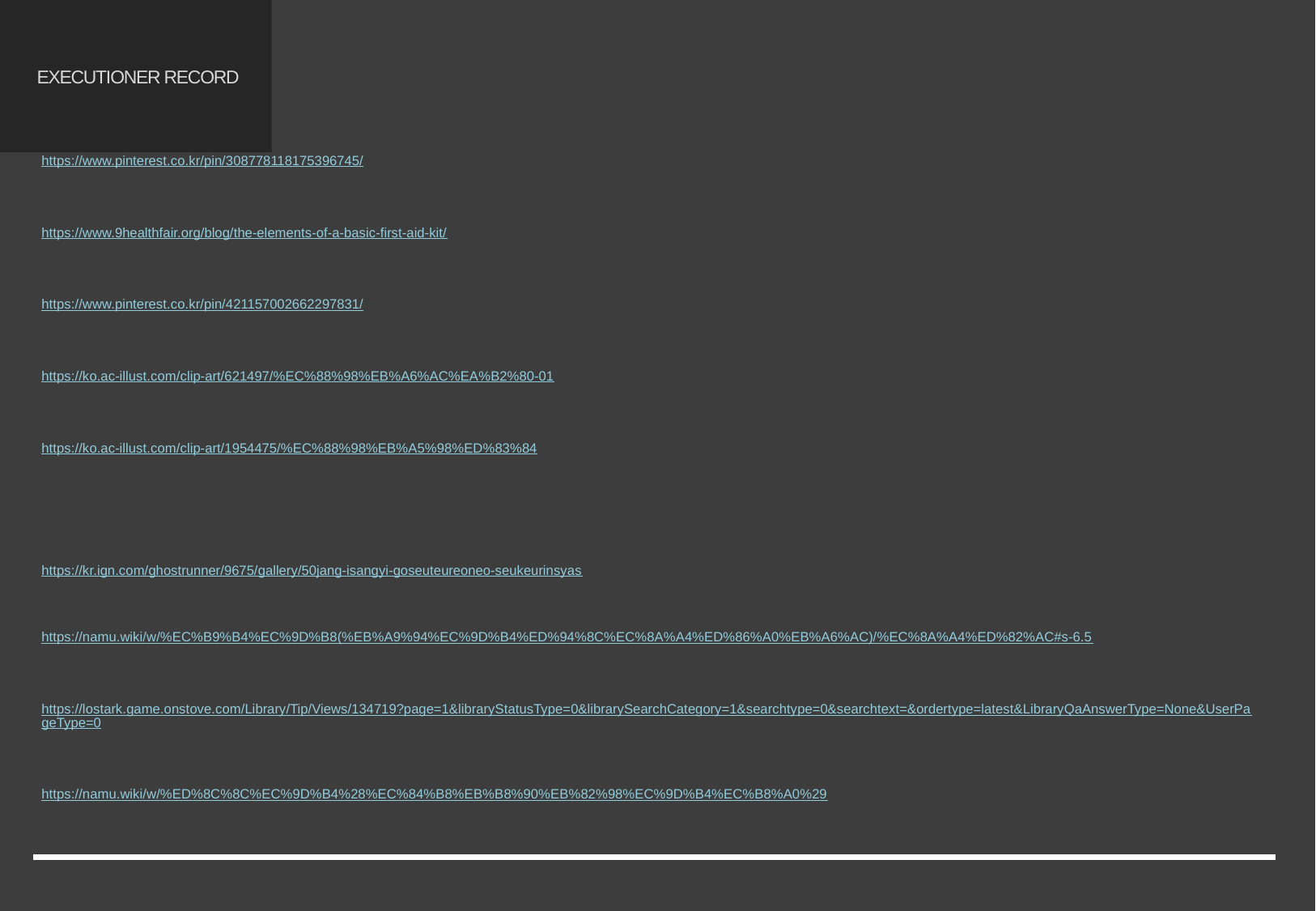

참고 문헌
# EXECUTIONER RECORD
페이지 22 : 그림 11_2스테이지 한정 구조물 나무 예시_pinterest
https://www.pinterest.co.kr/pin/308778118175396745/

페이지 23 : 그림 12_스테이지 인-게임 내 구급상자 이미지 예시_9health
https://www.9healthfair.org/blog/the-elements-of-a-basic-first-aid-kit/

페이지 24 :  그림 13_스테이지 인-게임 내 나무상자 이미지 예시_pintrest
https://www.pinterest.co.kr/pin/421157002662297831/

페이지 25 : 그림 14_나무상자 구성 품목 중 표창 예시_illustAC
https://ko.ac-illust.com/clip-art/621497/%EC%88%98%EB%A6%AC%EA%B2%80-01

페이지 25 : 그림 15_나무상자 구성 품목 중 수류탄 예시_illustAC
https://ko.ac-illust.com/clip-art/1954475/%EC%88%98%EB%A5%98%ED%83%84

페이지 28, 29 : 그림 16_단검 공격 모션 예시_부록에 있는 동영상의 스크린샷_자체제작

페이지 28, 29 : 그림 17_장검 공격 모션 예시_ign
https://kr.ign.com/ghostrunner/9675/gallery/50jang-isangyi-goseuteureoneo-seukeurinsyas

페이지 30, 31 : 그림 18, 19, 20_단검 스킬 아이콘 예시_나무위키 https://namu.wiki/w/%EC%B9%B4%EC%9D%B8(%EB%A9%94%EC%9D%B4%ED%94%8C%EC%8A%A4%ED%86%A0%EB%A6%AC)/%EC%8A%A4%ED%82%AC#s-6.5

페이지 30, 34 : 그림 21, 22_장검 스킬 아이콘 예시_로스트아크 공식 홈페이지
https://lostark.game.onstove.com/Library/Tip/Views/134719?page=1&libraryStatusType=0&librarySearchCategory=1&searchtype=0&searchtext=&ordertype=latest&LibraryQaAnswerType=None&UserPageType=0

페이지 30, 34 : 그림 23_장검 스킬 아이콘 예시_나무위키
https://namu.wiki/w/%ED%8C%8C%EC%9D%B4%28%EC%84%B8%EB%B8%90%EB%82%98%EC%9D%B4%EC%B8%A0%29
65/68